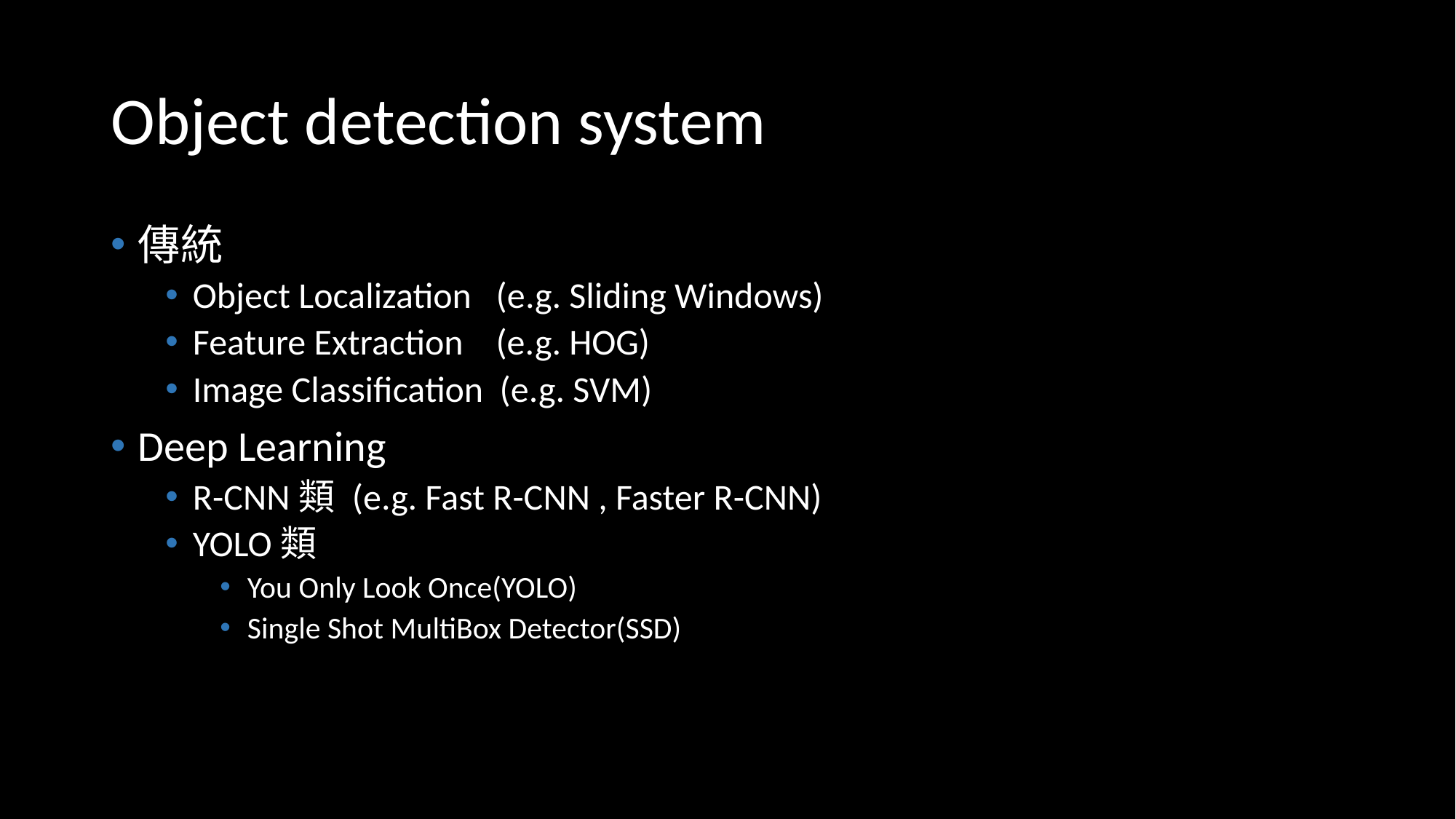

# Object detection system
傳統
Object Localization   (e.g. Sliding Windows)
Feature Extraction    (e.g. HOG)
Image Classification  (e.g. SVM)
Deep Learning
R-CNN類 (e.g. Fast R-CNN , Faster R-CNN)
YOLO類
You Only Look Once(YOLO)
Single Shot MultiBox Detector(SSD)